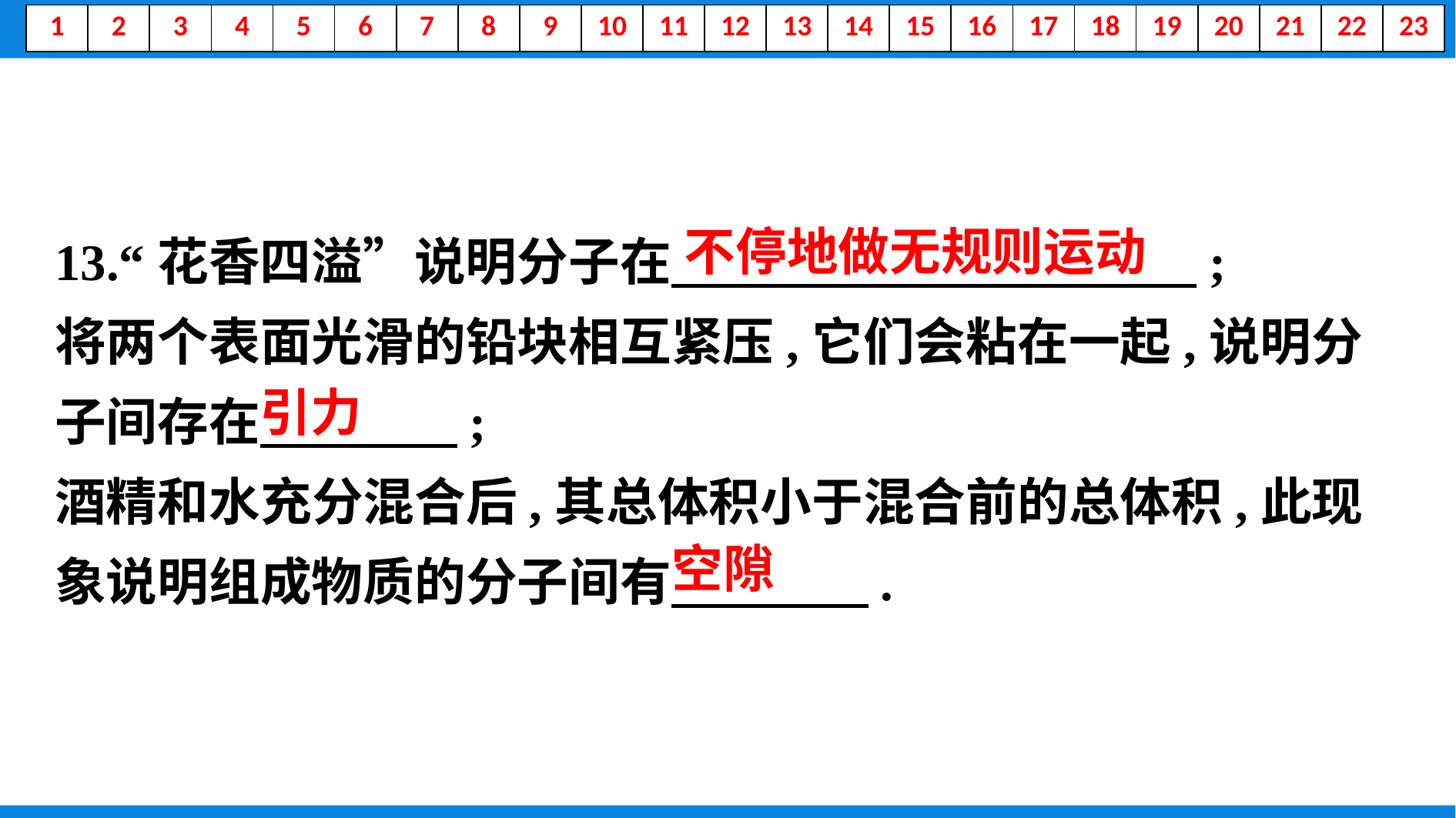

13.“花香四溢”说明分子在　                                    　;
将两个表面光滑的铅块相互紧压,它们会粘在一起,说明分子间存在　        　;
酒精和水充分混合后,其总体积小于混合前的总体积,此现象说明组成物质的分子间有　        　.
　不停地做无规则运动
　引力
　空隙